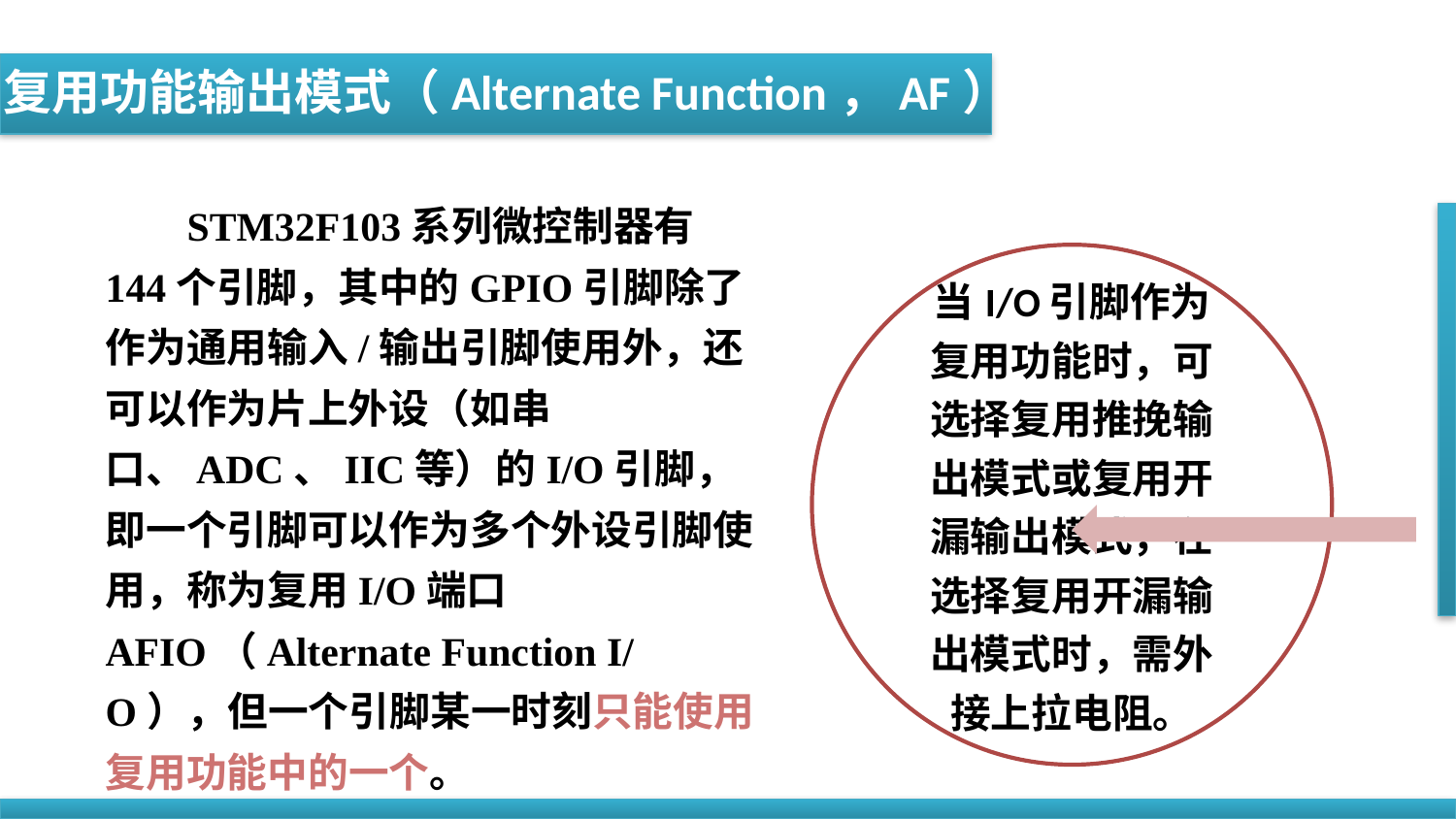

复用功能输出模式（Alternate Function，AF）
当I/O引脚作为复用功能时，可选择复用推挽输出模式或复用开漏输出模式，在选择复用开漏输出模式时，需外接上拉电阻。
        STM32F103系列微控制器有144个引脚，其中的GPIO引脚除了作为通用输入/输出引脚使用外，还可以作为片上外设（如串口、ADC、IIC等）的I/O引脚，即一个引脚可以作为多个外设引脚使用，称为复用I/O端口AFIO（Alternate Function I/O），但一个引脚某一时刻只能使用复用功能中的一个。